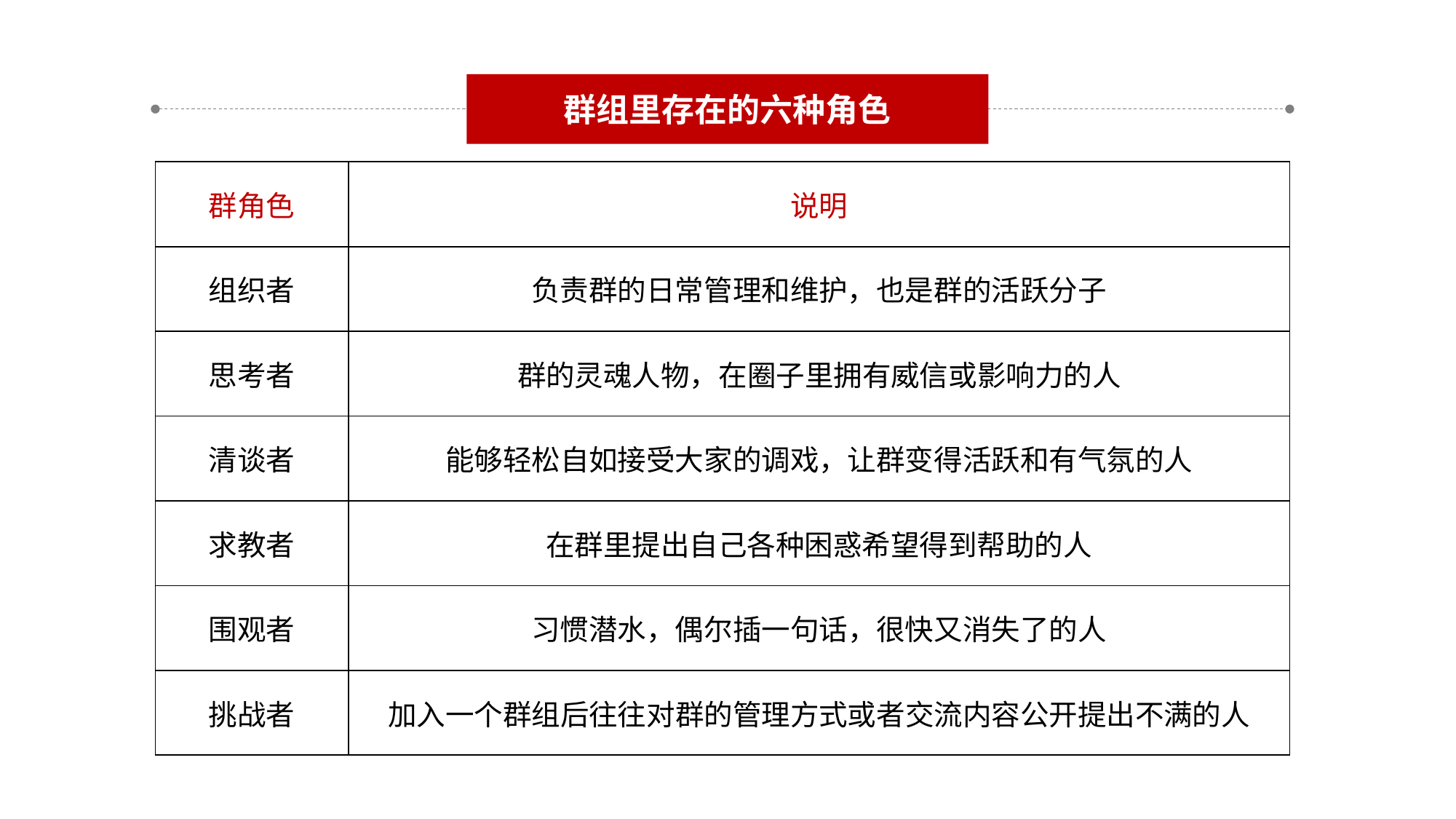

群组里存在的六种角色
| 群角色 | 说明 |
| --- | --- |
| 组织者 | 负责群的日常管理和维护，也是群的活跃分子 |
| 思考者 | 群的灵魂人物，在圈子里拥有威信或影响力的人 |
| 清谈者 | 能够轻松自如接受大家的调戏，让群变得活跃和有气氛的人 |
| 求教者 | 在群里提出自己各种困惑希望得到帮助的人 |
| 围观者 | 习惯潜水，偶尔插一句话，很快又消失了的人 |
| 挑战者 | 加入一个群组后往往对群的管理方式或者交流内容公开提出不满的人 |